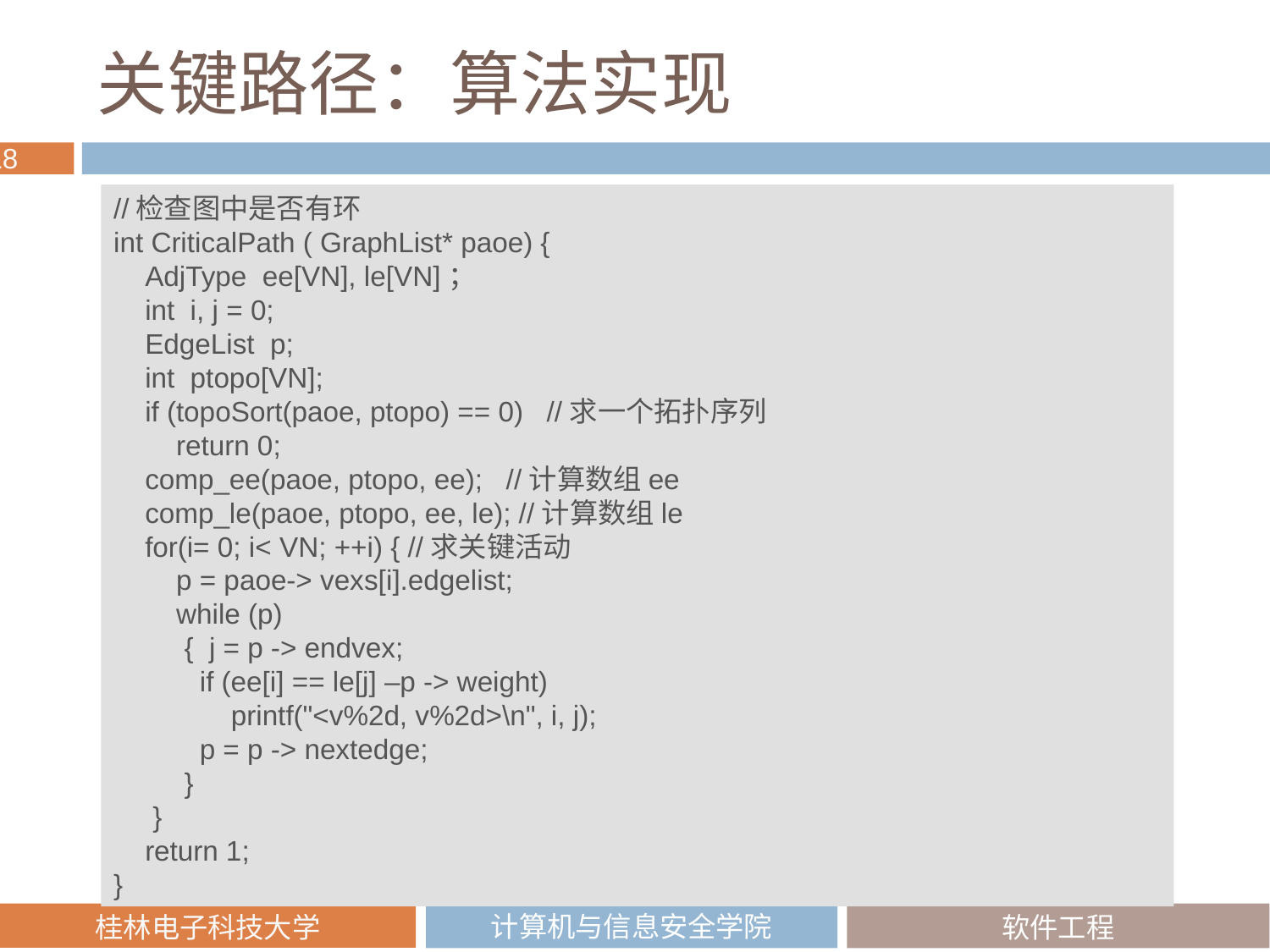

# 关键路径：算法实现
//检查图中是否有环
int CriticalPath ( GraphList* paoe) {
    AdjType  ee[VN], le[VN]；
    int  i, j = 0;
    EdgeList  p;
    int  ptopo[VN];
    if (topoSort(paoe, ptopo) == 0)   //求一个拓扑序列
        return 0;
    comp_ee(paoe, ptopo, ee);   //计算数组ee
    comp_le(paoe, ptopo, ee, le); //计算数组le
    for(i= 0; i< VN; ++i) { //求关键活动
        p = paoe-> vexs[i].edgelist;
        while (p)
         {  j = p -> endvex;
           if (ee[i] == le[j] –p -> weight)
               printf("<v%2d, v%2d>\n", i, j);
           p = p -> nextedge;
         }
     }
    return 1;
}